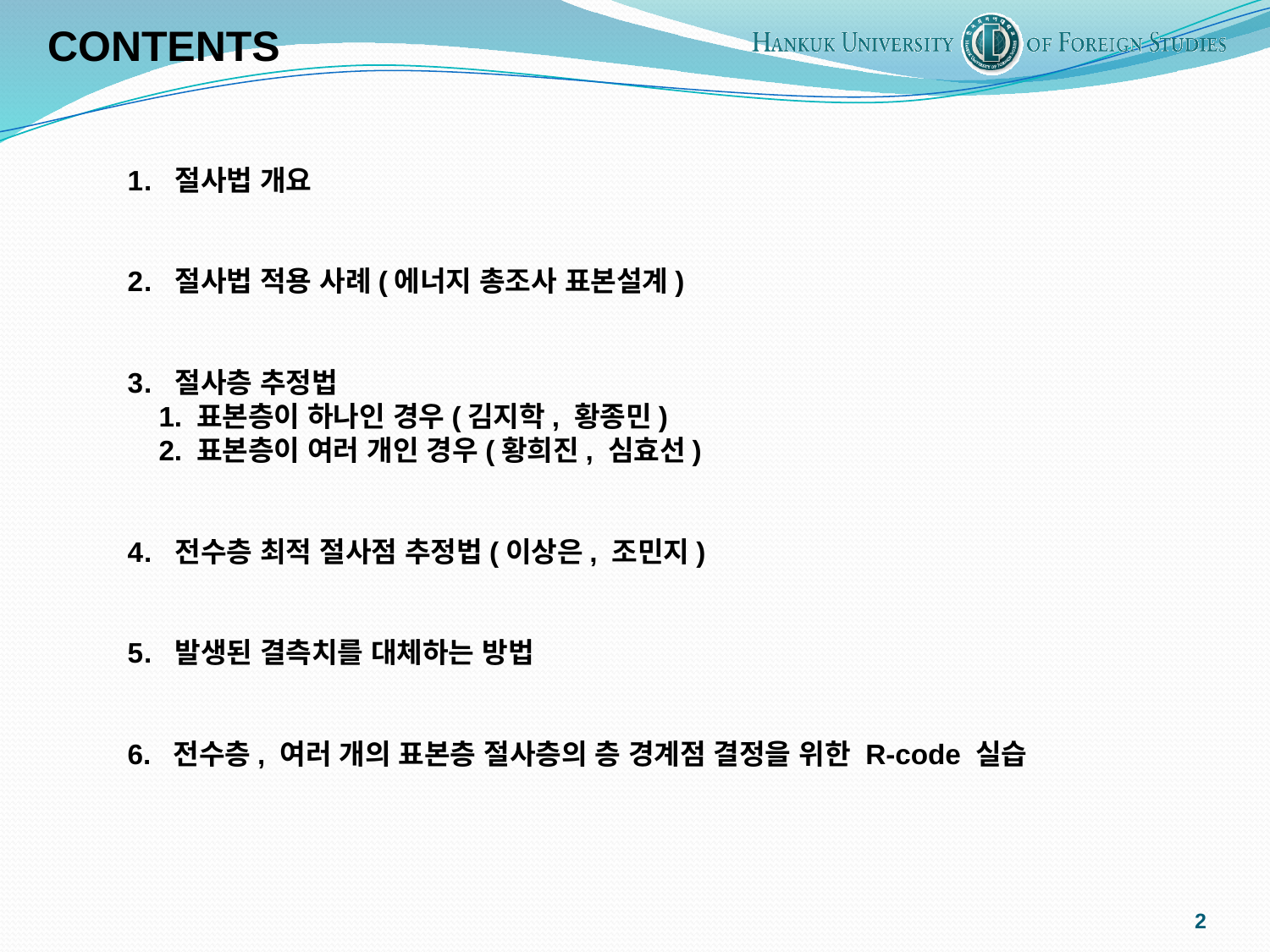

CONTENTS

절사법 개요

절사법 적용 사례(에너지 총조사 표본설계)

절사층 추정법
    1. 표본층이 하나인 경우(김지학, 황종민)
    2. 표본층이 여러 개인 경우(황희진, 심효선)

전수층 최적 절사점 추정법(이상은, 조민지)

발생된 결측치를 대체하는 방법

6.  전수층, 여러 개의 표본층 절사층의 층 경계점 결정을 위한 R-code 실습

2